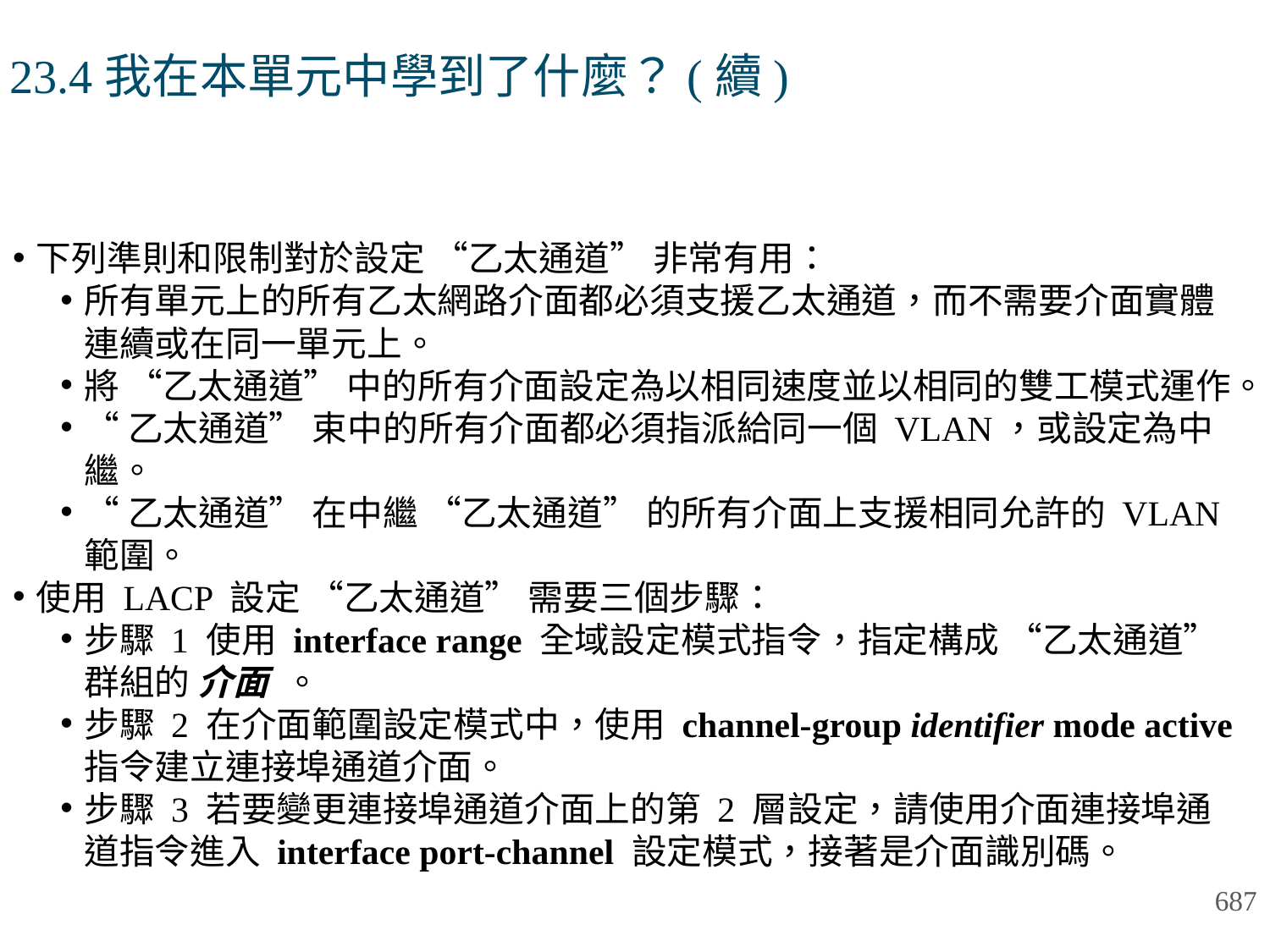

# 23.4我在本單元中學到了什麼？(續)
下列準則和限制對於設定 “乙太通道” 非常有用：
所有單元上的所有乙太網路介面都必須支援乙太通道，而不需要介面實體連續或在同一單元上。
將 “乙太通道” 中的所有介面設定為以相同速度並以相同的雙工模式運作。
“乙太通道” 束中的所有介面都必須指派給同一個 VLAN，或設定為中繼。
“乙太通道” 在中繼 “乙太通道” 的所有介面上支援相同允許的 VLAN 範圍。
使用 LACP 設定 “乙太通道” 需要三個步驟：
步驟 1 使用 interface range 全域設定模式指令，指定構成 “乙太通道” 群組的 介面  。
步驟 2 在介面範圍設定模式中，使用 channel-group identifier mode active 指令建立連接埠通道介面。
步驟 3 若要變更連接埠通道介面上的第 2 層設定，請使用介面連接埠通道指令進入 interface port-channel 設定模式，接著是介面識別碼。
687